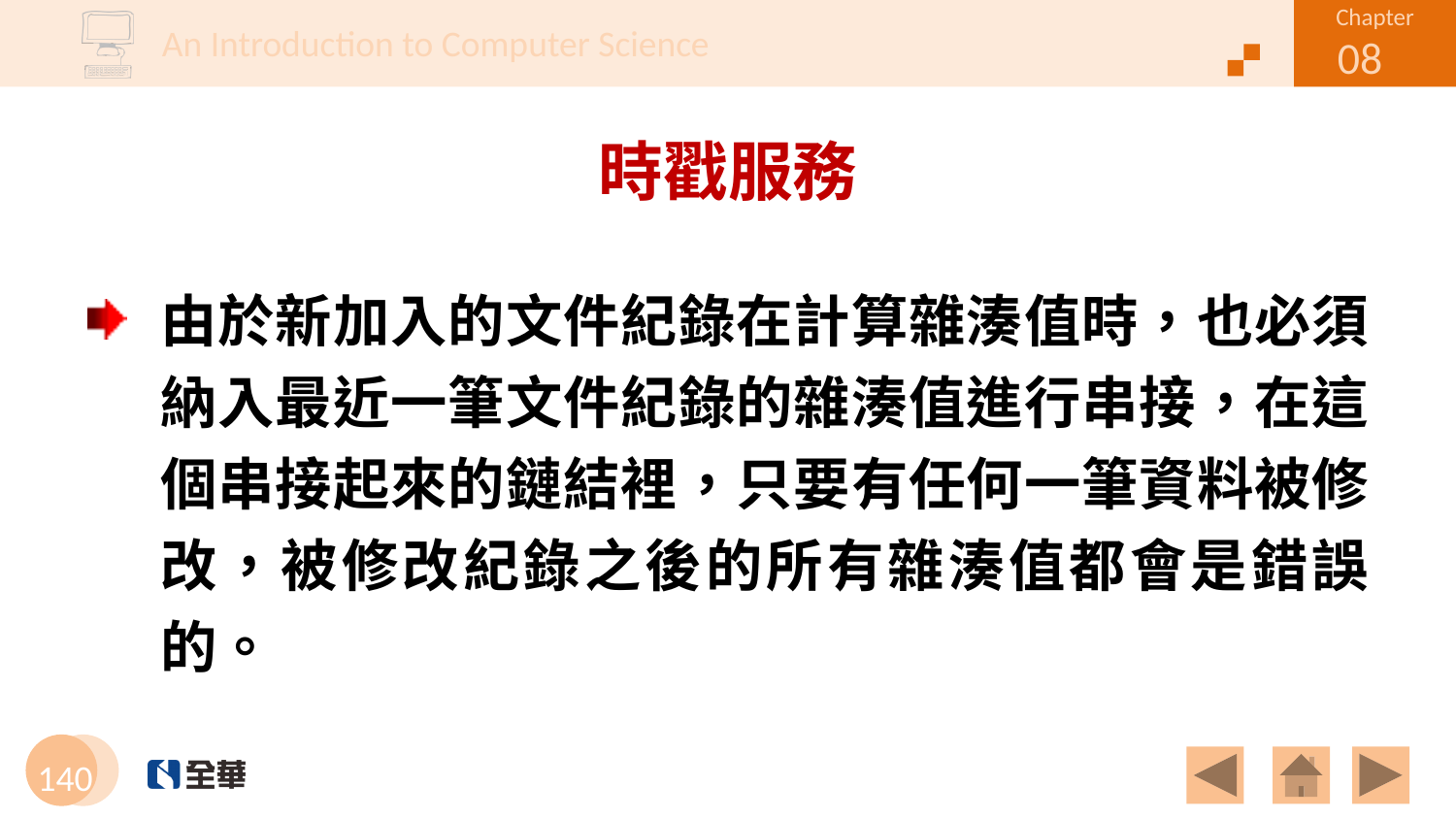

# 時戳服務
由於新加入的文件紀錄在計算雜湊值時，也必須納入最近一筆文件紀錄的雜湊值進行串接，在這個串接起來的鏈結裡，只要有任何一筆資料被修改，被修改紀錄之後的所有雜湊值都會是錯誤的。